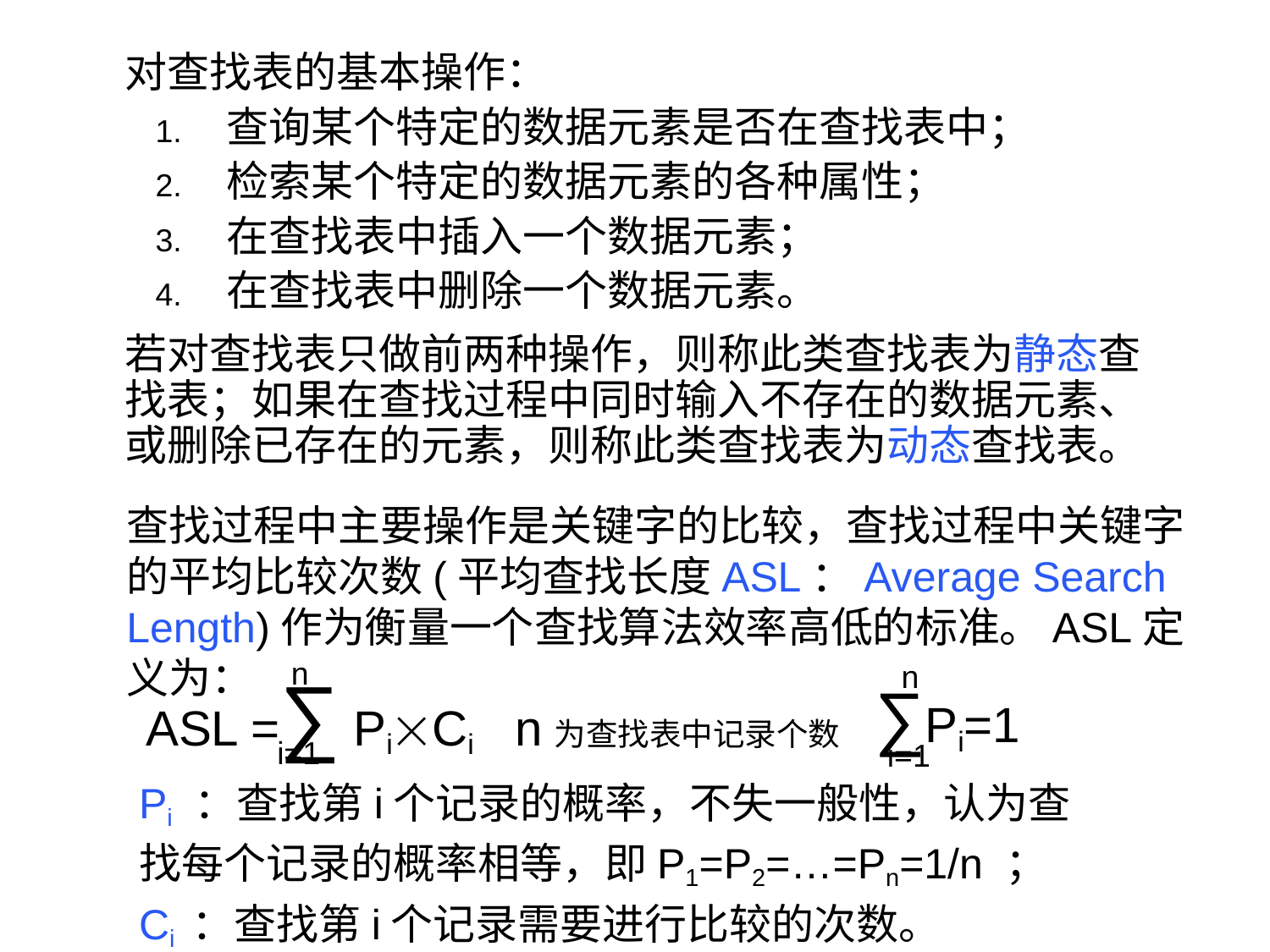

对查找表的基本操作：
查询某个特定的数据元素是否在查找表中；
检索某个特定的数据元素的各种属性；
在查找表中插入一个数据元素；
在查找表中删除一个数据元素。
若对查找表只做前两种操作，则称此类查找表为静态查找表；如果在查找过程中同时输入不存在的数据元素、或删除已存在的元素，则称此类查找表为动态查找表。
查找过程中主要操作是关键字的比较，查找过程中关键字的平均比较次数(平均查找长度ASL：Average Search Length)作为衡量一个查找算法效率高低的标准。ASL定义为：
n
ASL =∑ Pi×Ci   n为查找表中记录个数
i=1
n
∑Pi=1
i=1
Pi ：查找第i个记录的概率，不失一般性，认为查找每个记录的概率相等，即P1=P2=…=Pn=1/n ；
Ci ：查找第i个记录需要进行比较的次数。